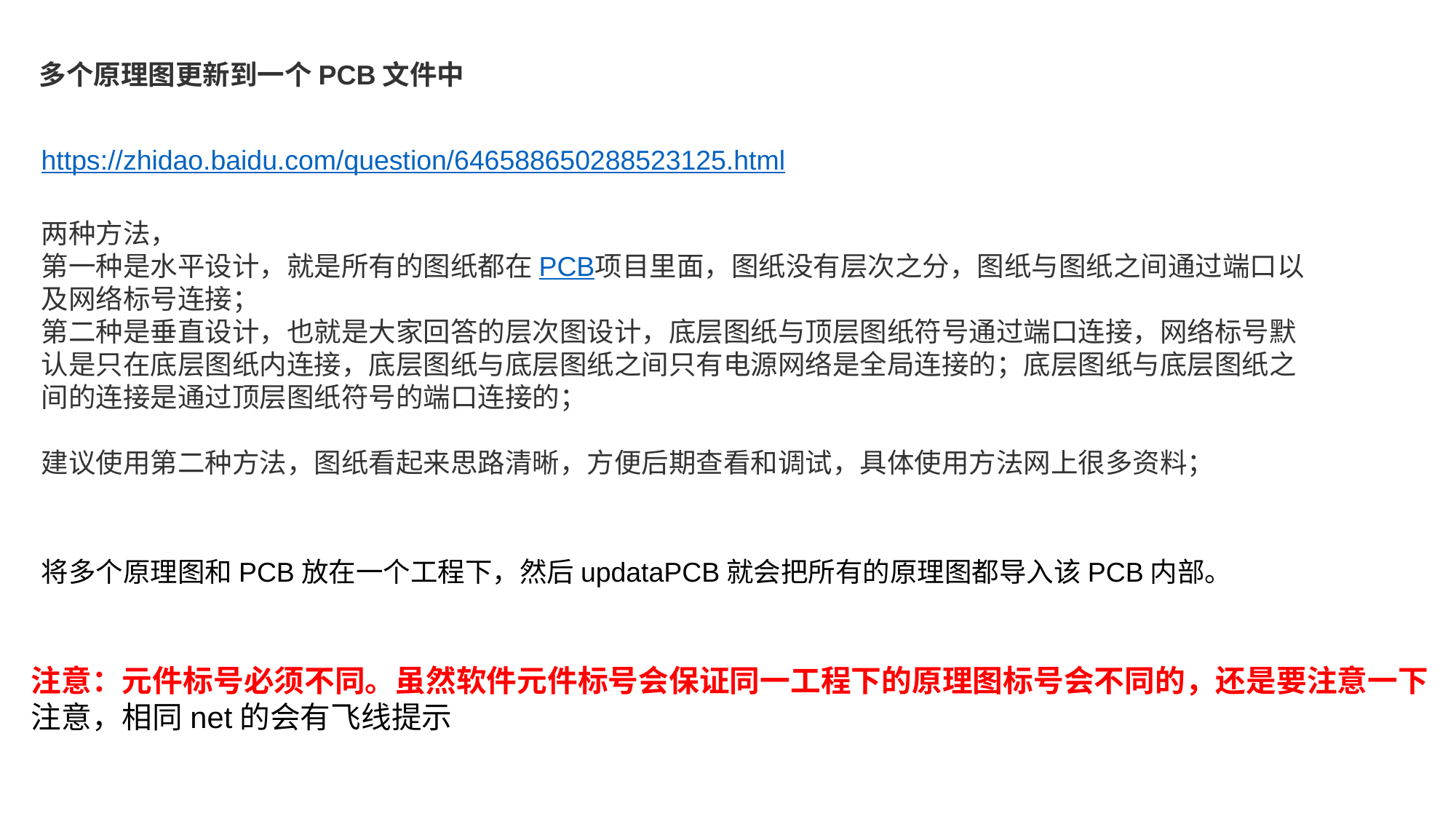

多个原理图更新到一个PCB文件中
https://zhidao.baidu.com/question/646588650288523125.html
两种方法，
第一种是水平设计，就是所有的图纸都在PCB项目里面，图纸没有层次之分，图纸与图纸之间通过端口以及网络标号连接；
第二种是垂直设计，也就是大家回答的层次图设计，底层图纸与顶层图纸符号通过端口连接，网络标号默认是只在底层图纸内连接，底层图纸与底层图纸之间只有电源网络是全局连接的；底层图纸与底层图纸之间的连接是通过顶层图纸符号的端口连接的；

建议使用第二种方法，图纸看起来思路清晰，方便后期查看和调试，具体使用方法网上很多资料；
将多个原理图和PCB放在一个工程下，然后updataPCB就会把所有的原理图都导入该PCB内部。
注意：元件标号必须不同。虽然软件元件标号会保证同一工程下的原理图标号会不同的，还是要注意一下
注意，相同net的会有飞线提示